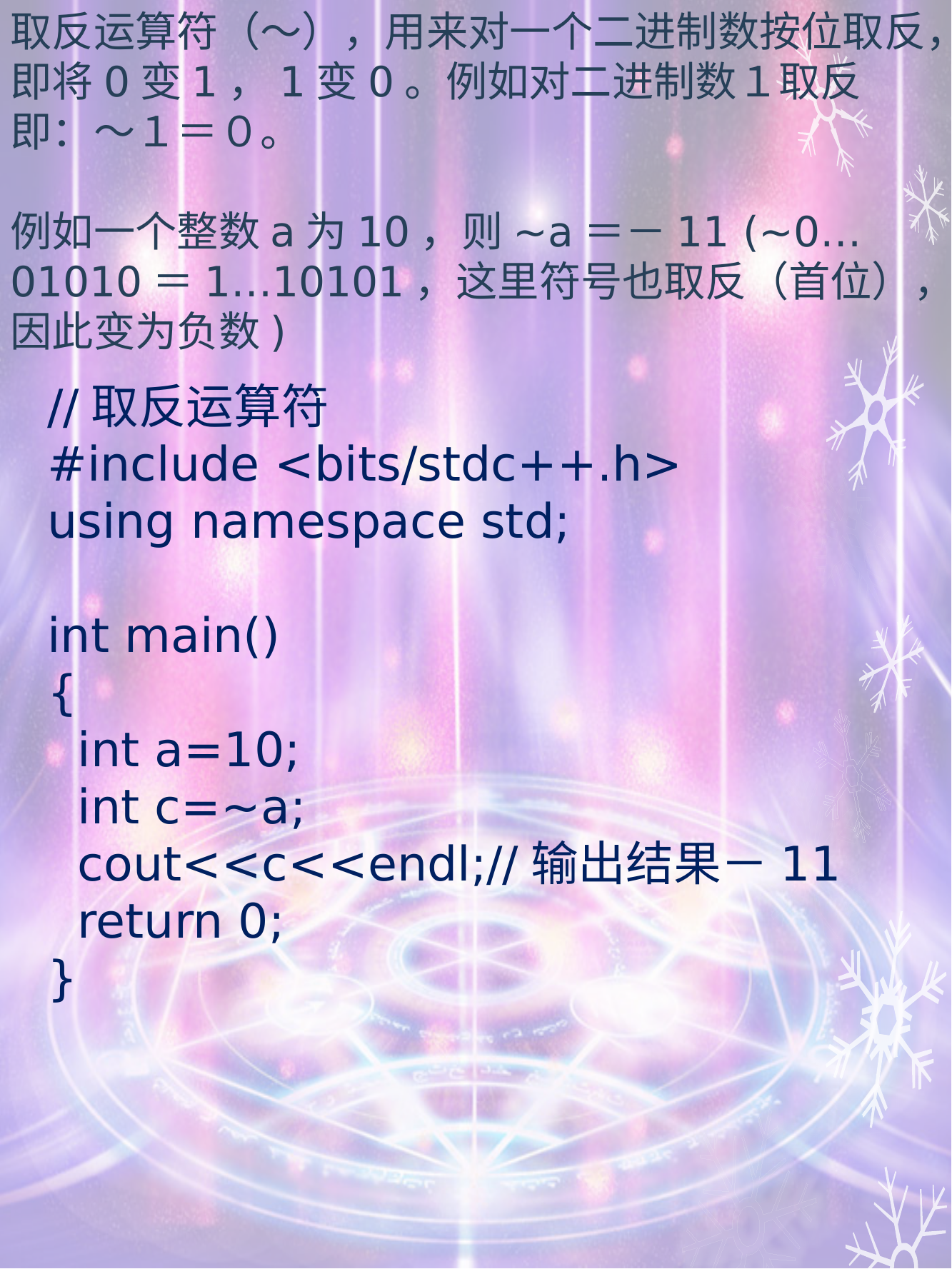

取反运算符（～），用来对一个二进制数按位取反，即将0变1，1变0。例如对二进制数１取反即：～１＝０。

例如一个整数a为10，则~a＝－11 (~0…01010＝1…10101，这里符号也取反（首位），因此变为负数)
//取反运算符
#include <bits/stdc++.h>
using namespace std;

int main()
{
  int a=10;
  int c=~a;
  cout<<c<<endl;//输出结果－11
  return 0;
}